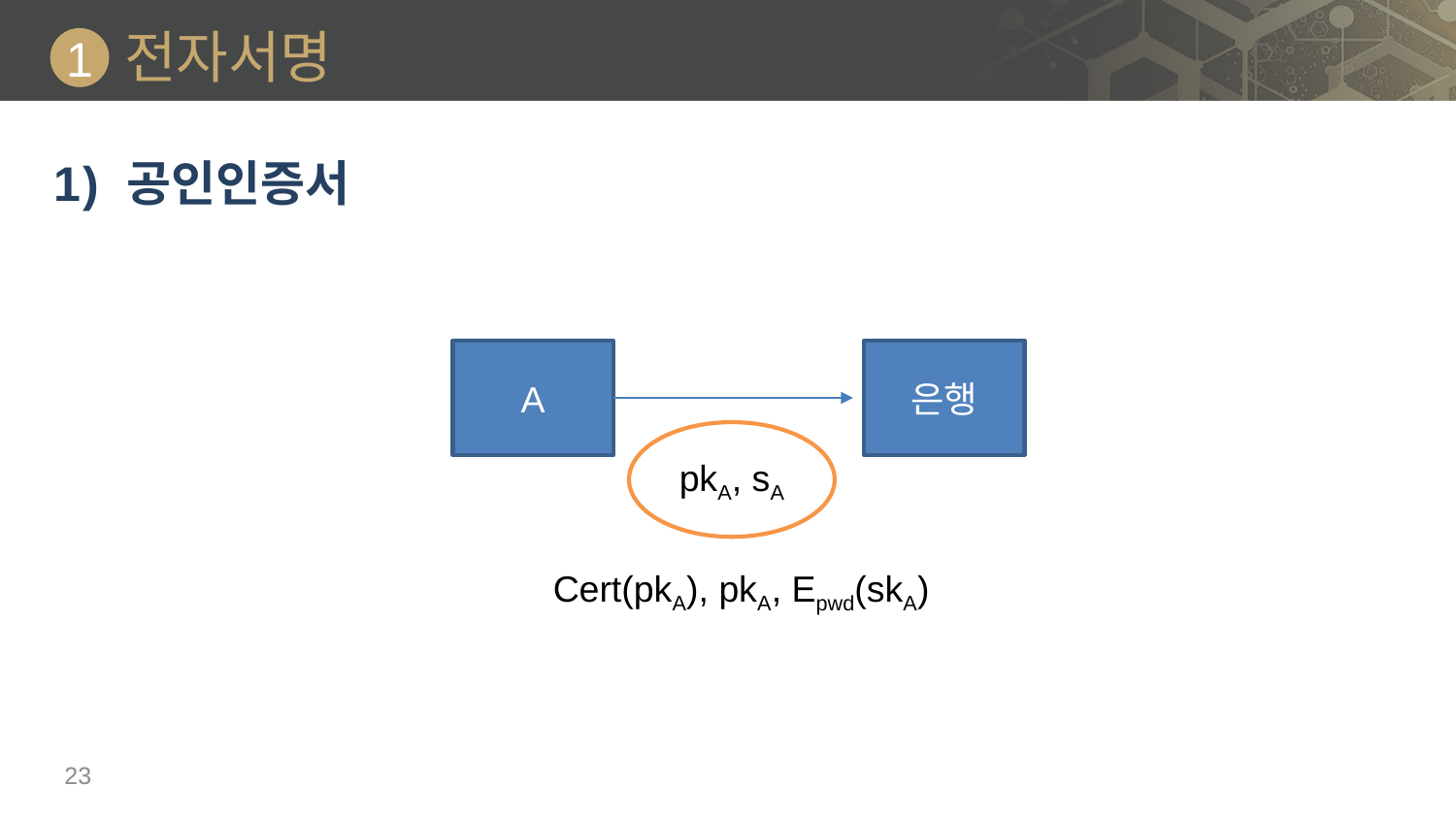

# 전자서명
1
공인인증서

A
은행
pkA, sA
Cert(pkA), pkA, Epwd(skA)
23